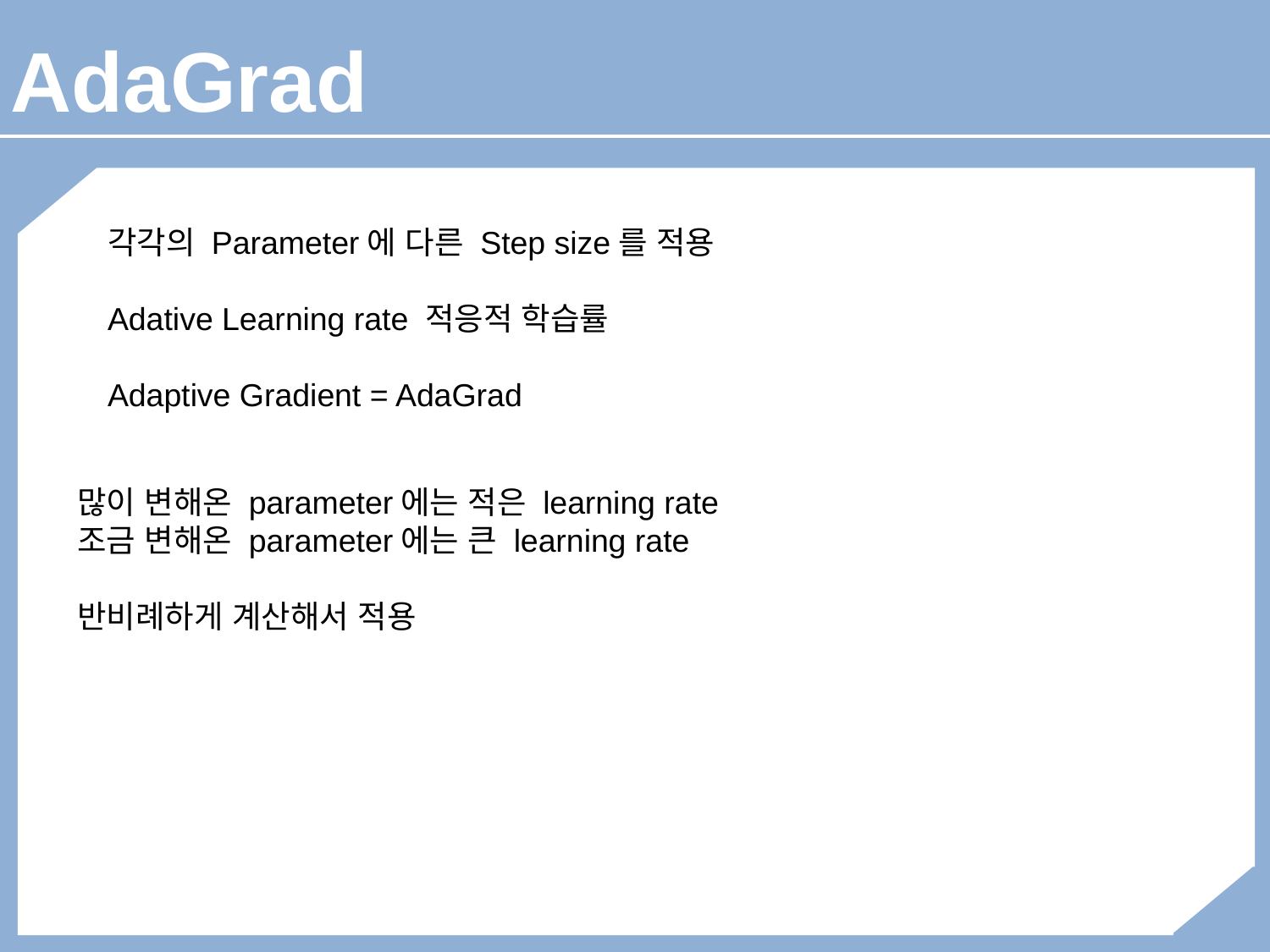

AdaGrad

각각의 Parameter에 다른 Step size를 적용

Adative Learning rate 적응적 학습률

Adaptive Gradient = AdaGrad
많이 변해온 parameter에는 적은 learning rate
조금 변해온 parameter에는 큰 learning rate

반비례하게 계산해서 적용